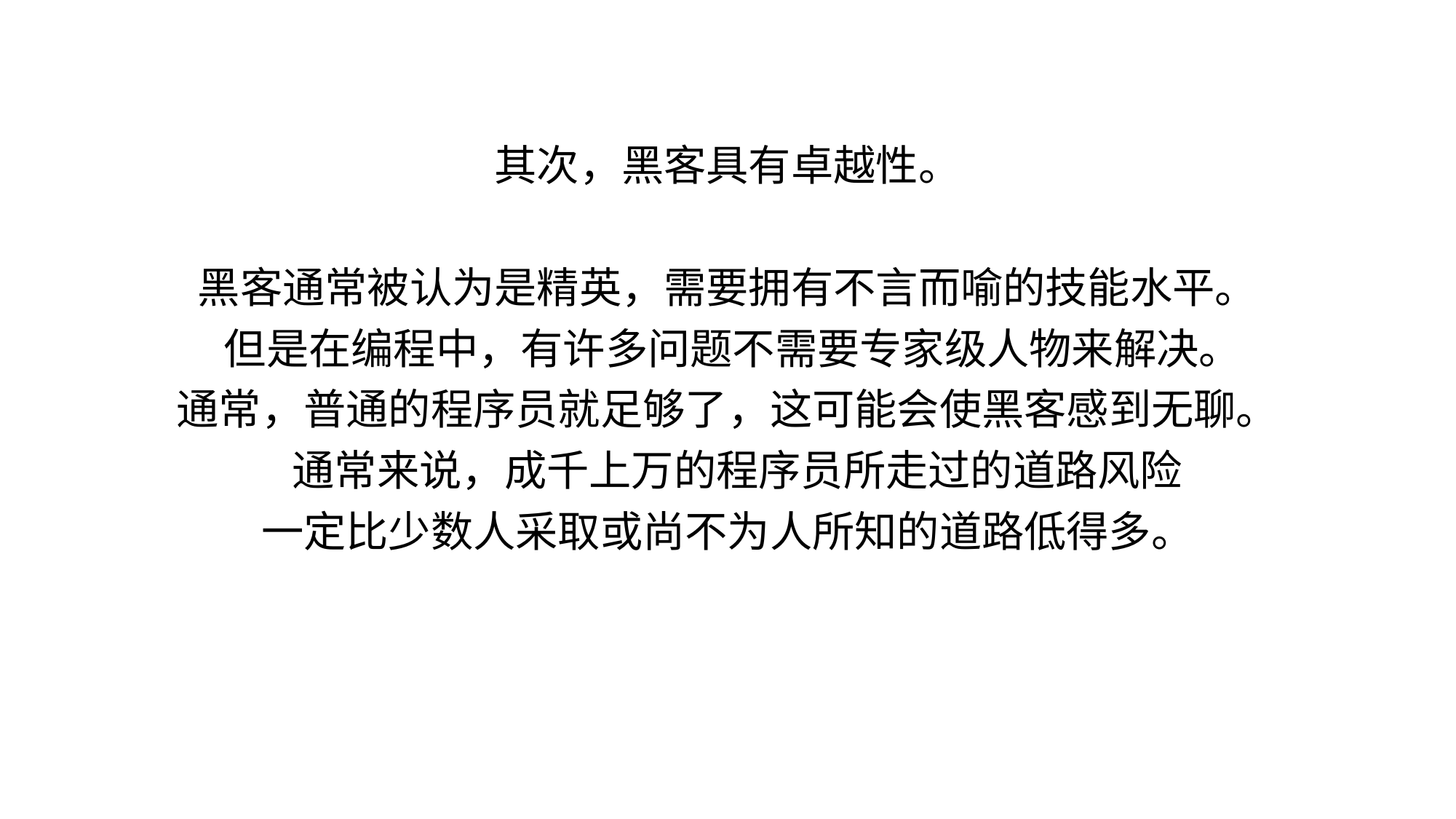

其次，黑客具有卓越性。

黑客通常被认为是精英，需要拥有不言而喻的技能水平。
 但是在编程中，有许多问题不需要专家级人物来解决。
通常，普通的程序员就足够了，这可能会使黑客感到无聊。
 通常来说，成千上万的程序员所走过的道路风险
一定比少数人采取或尚不为人所知的道路低得多。